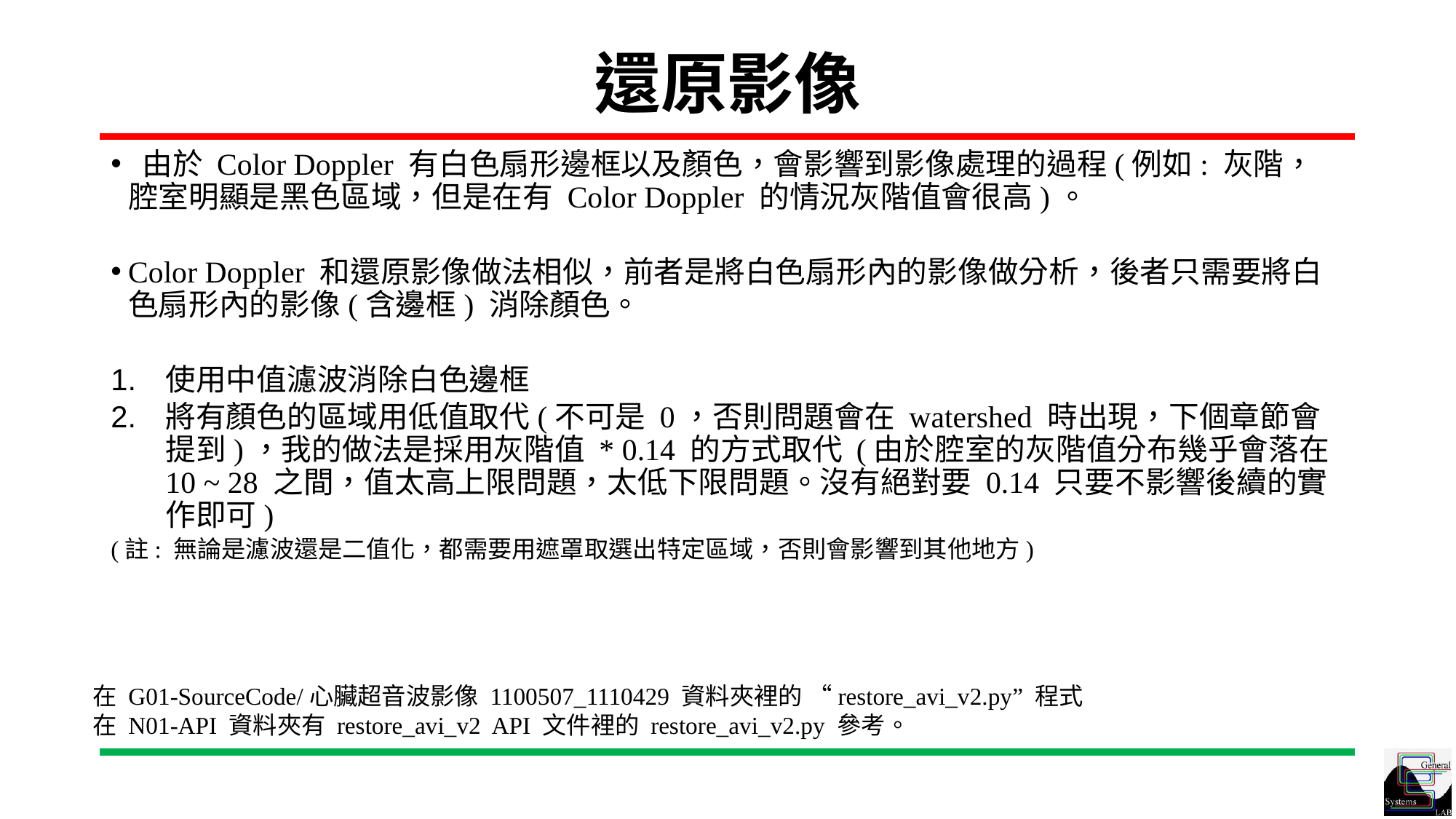

# 還原影像
 由於 Color Doppler 有白色扇形邊框以及顏色，會影響到影像處理的過程(例如: 灰階，腔室明顯是黑色區域，但是在有 Color Doppler 的情況灰階值會很高)。

Color Doppler 和還原影像做法相似，前者是將白色扇形內的影像做分析，後者只需要將白色扇形內的影像(含邊框) 消除顏色。

使用中值濾波消除白色邊框
將有顏色的區域用低值取代(不可是 0，否則問題會在 watershed 時出現，下個章節會提到)，我的做法是採用灰階值 * 0.14 的方式取代 (由於腔室的灰階值分布幾乎會落在 10 ~ 28 之間，值太高上限問題，太低下限問題。沒有絕對要 0.14 只要不影響後續的實作即可)
(註: 無論是濾波還是二值化，都需要用遮罩取選出特定區域，否則會影響到其他地方)

在 G01-SourceCode/心臟超音波影像 1100507_1110429 資料夾裡的 “restore_avi_v2.py” 程式
在 N01-API 資料夾有 restore_avi_v2  API 文件裡的 restore_avi_v2.py 參考。